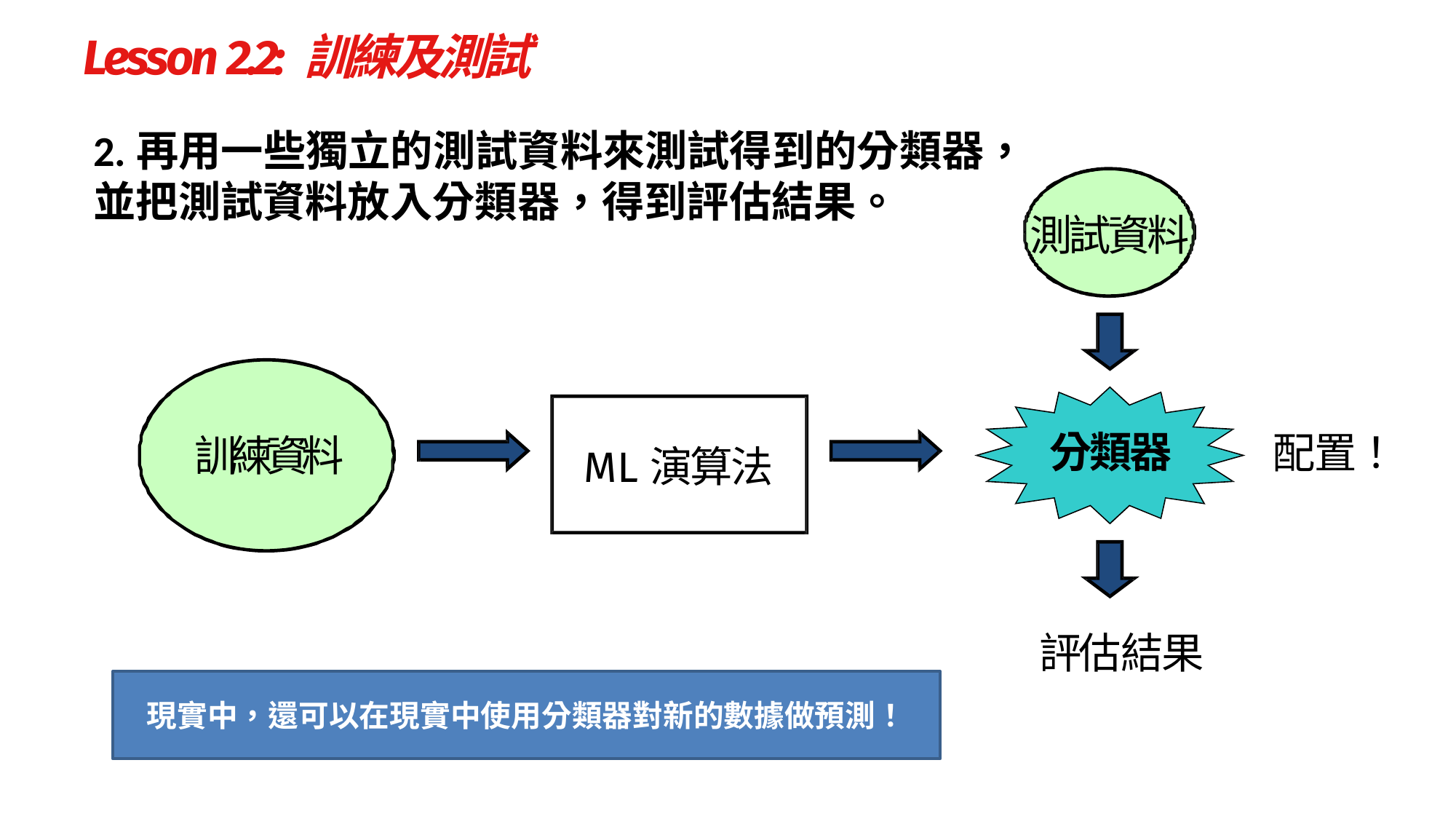

# Lesson 2.2: 訓練及測試
2.再用一些獨立的測試資料來測試得到的分類器，
並把測試資料放入分類器，得到評估結果。

測試資料

分類器
配置！
訓練資料

ML演算法

評估結果
現實中，還可以在現實中使用分類器對新的數據做預測！